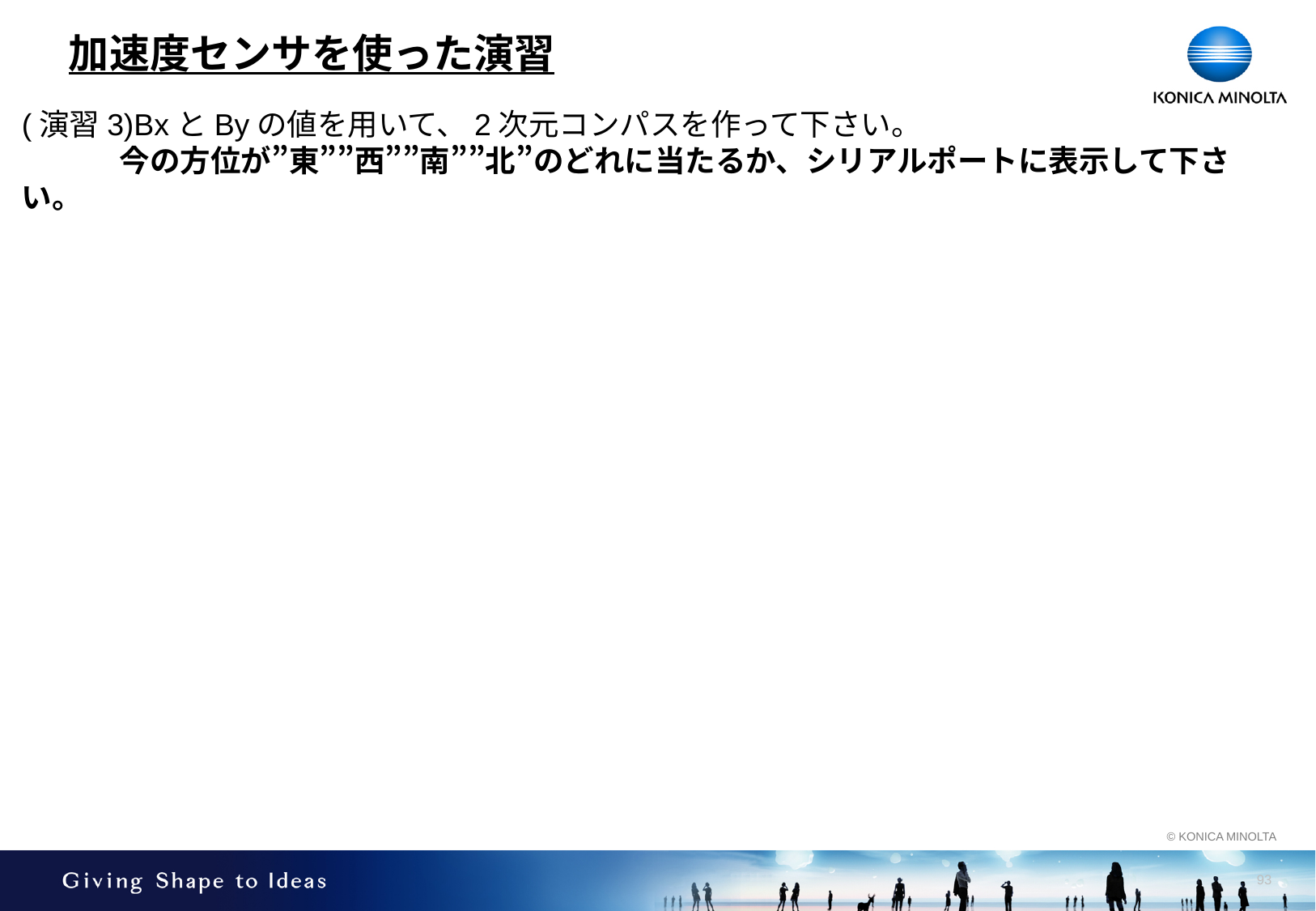

# 加速度センサを使った演習
(演習3)BxとByの値を用いて、2次元コンパスを作って下さい。
　　　 今の方位が”東””西””南””北”のどれに当たるか、シリアルポートに表示して下さい。
93